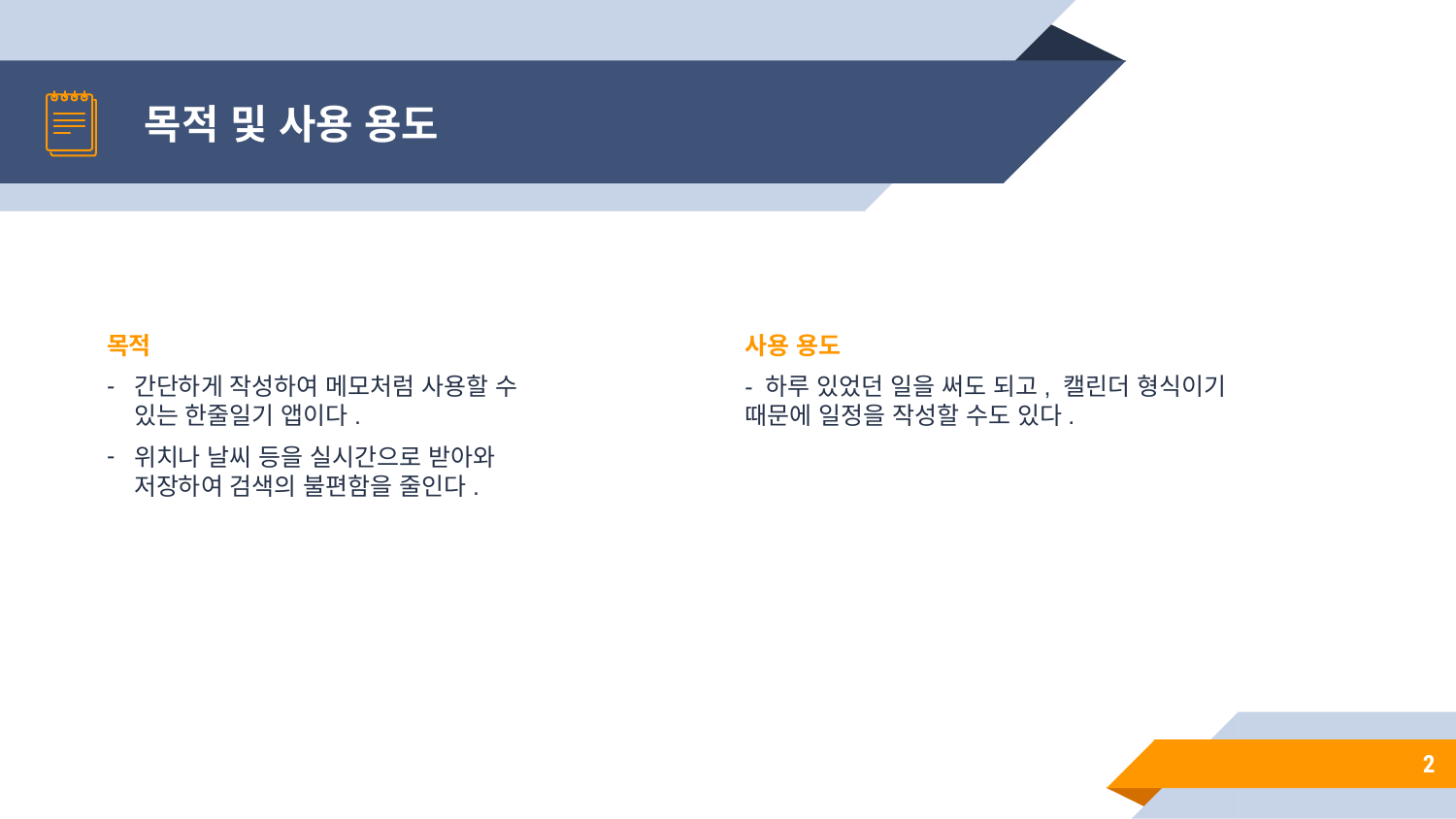

# 목적 및 사용 용도

목적
간단하게 작성하여 메모처럼 사용할 수 있는 한줄일기 앱이다.
위치나 날씨 등을 실시간으로 받아와 저장하여 검색의 불편함을 줄인다.
사용 용도
- 하루 있었던 일을 써도 되고, 캘린더 형식이기 때문에 일정을 작성할 수도 있다.
2